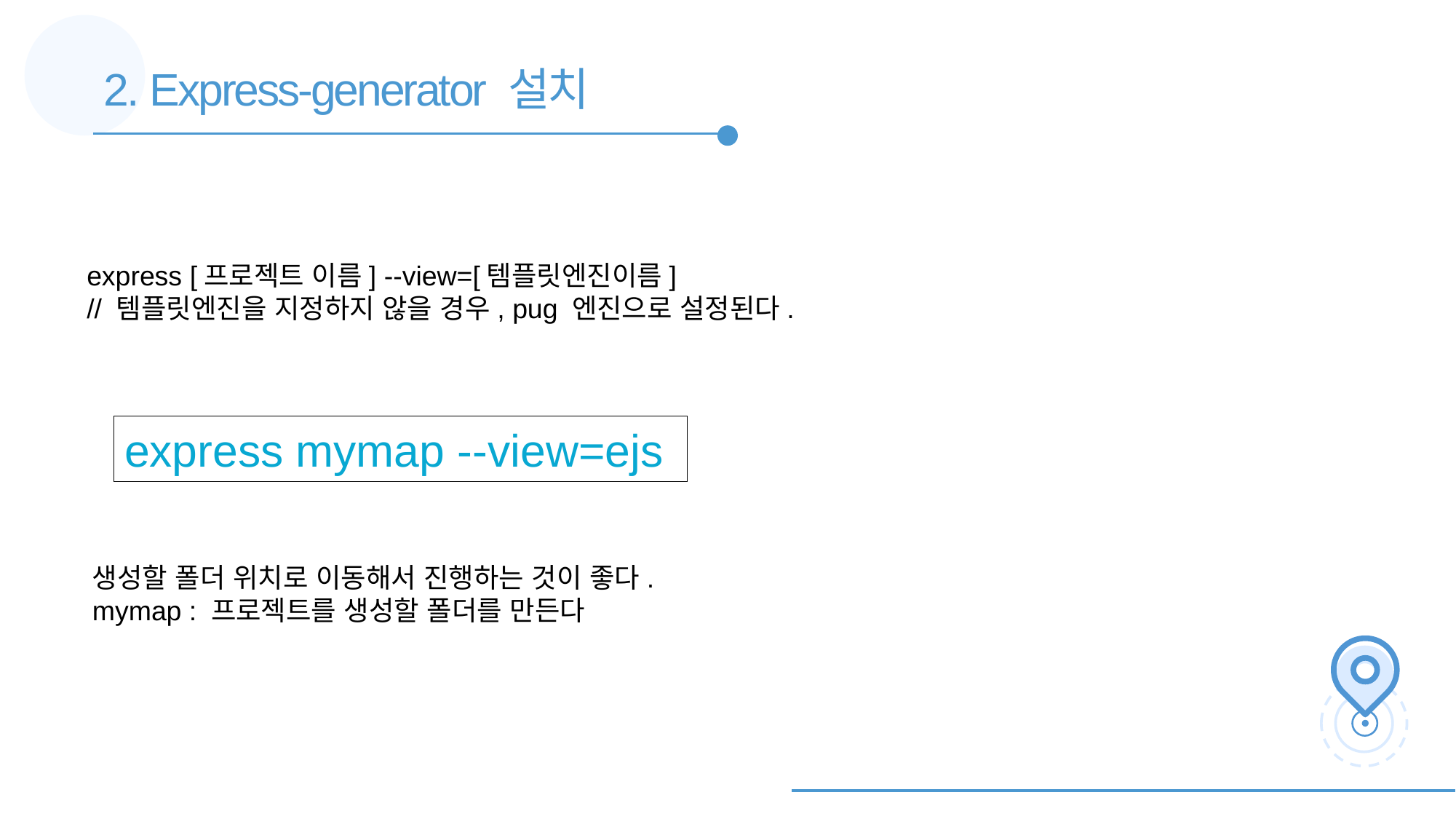

2. Express-generator 설치

express [프로젝트 이름] --view=[템플릿엔진이름]
// 템플릿엔진을 지정하지 않을 경우, pug 엔진으로 설정된다.
express mymap --view=ejs
생성할 폴더 위치로 이동해서 진행하는 것이 좋다.
mymap : 프로젝트를 생성할 폴더를 만든다